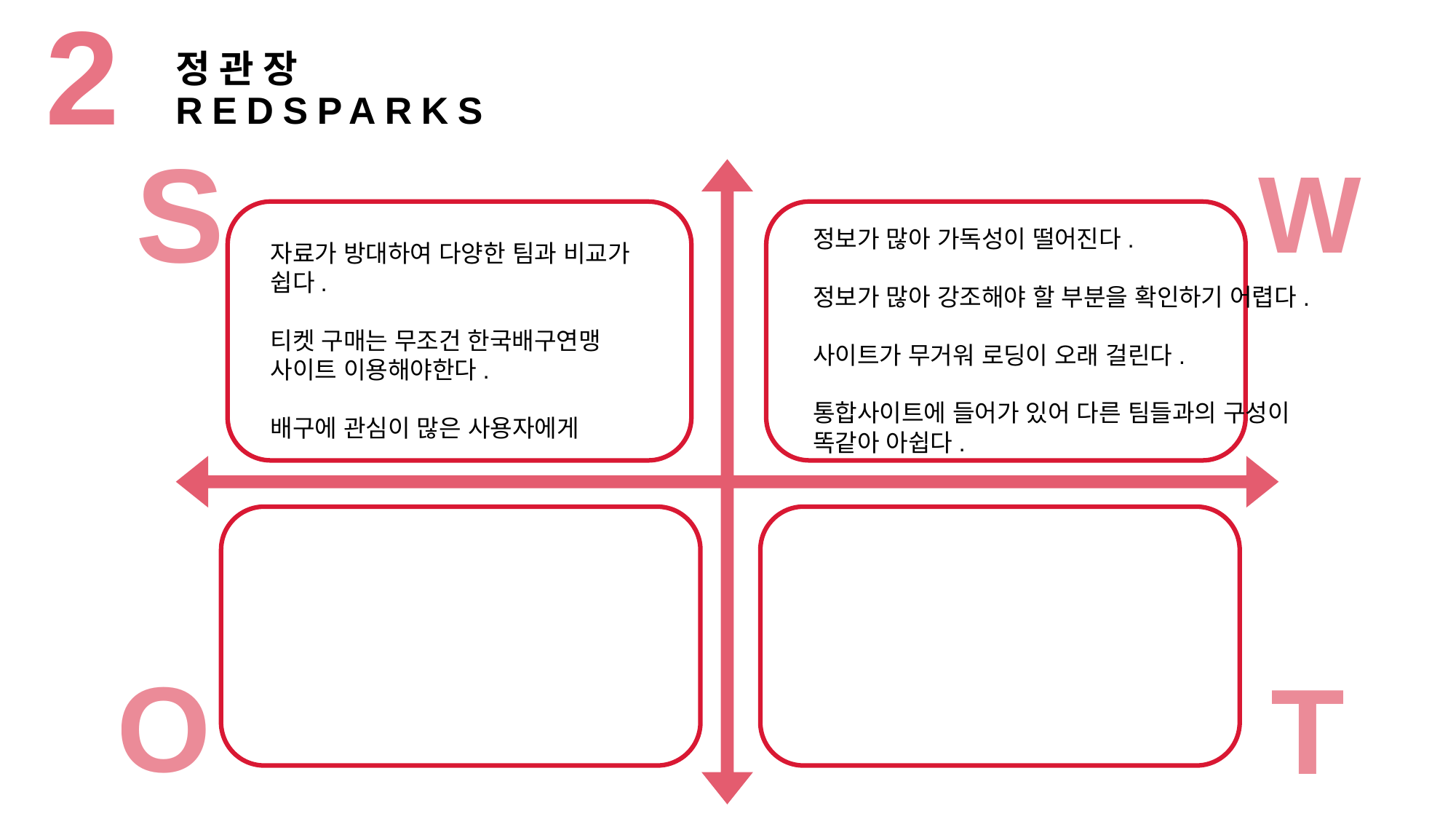

2
정관장 REDSPARKS
S
W

정보가 많아 가독성이 떨어진다.

정보가 많아 강조해야 할 부분을 확인하기 어렵다.

사이트가 무거워 로딩이 오래 걸린다.

통합사이트에 들어가 있어 다른 팀들과의 구성이 똑같아 아쉽다.
자료가 방대하여 다양한 팀과 비교가 쉽다.

티켓 구매는 무조건 한국배구연맹 사이트 이용해야한다.

배구에 관심이 많은 사용자에게
O
T